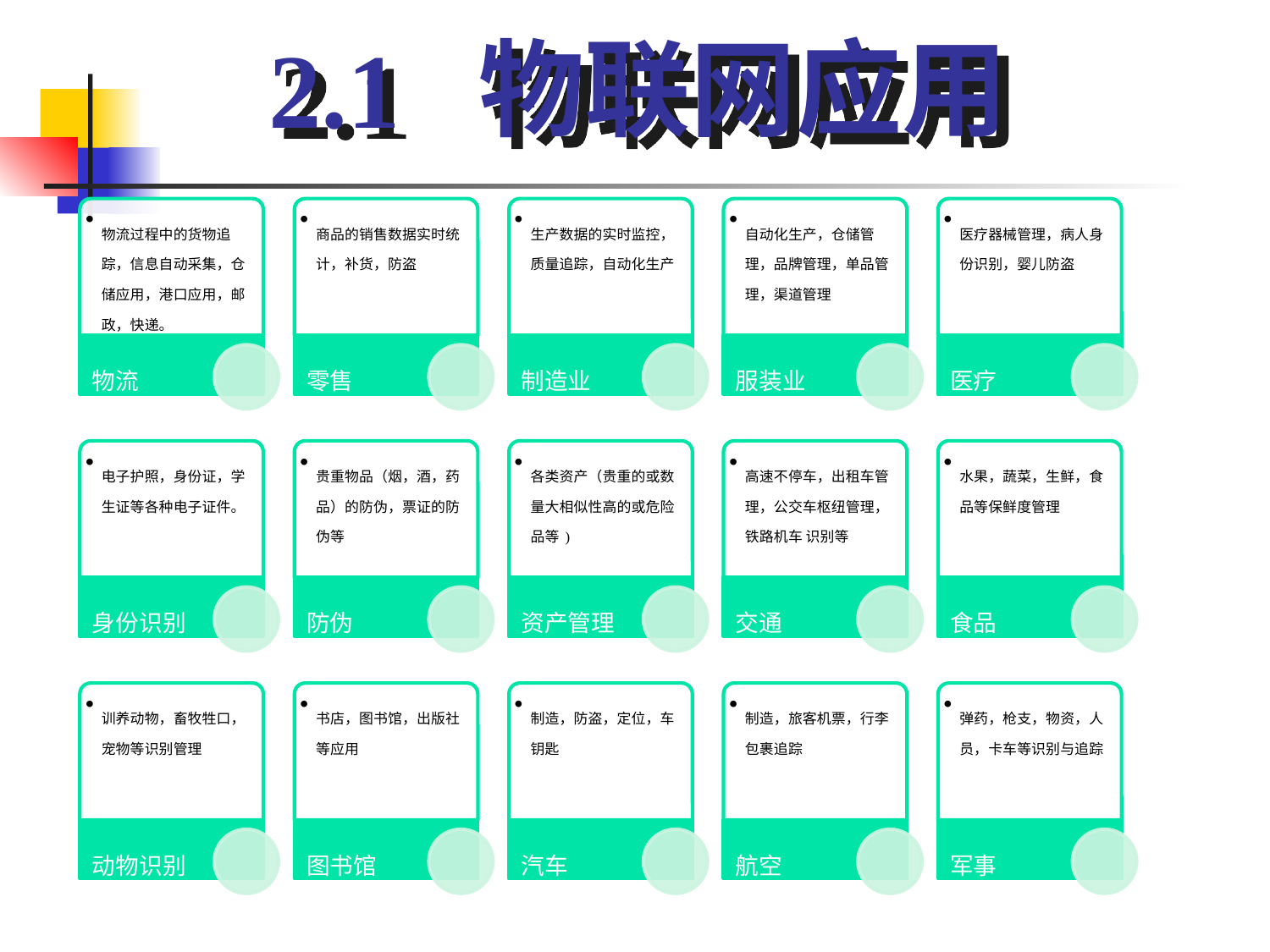

2.1  物联网应用
物流过程中的货物追踪，信息自动采集，仓储应用，港口应用，邮政，快递。
物流
商品的销售数据实时统计，补货，防盗
零售
生产数据的实时监控，质量追踪，自动化生产
制造业
自动化生产，仓储管理，品牌管理，单品管理，渠道管理
服装业
医疗器械管理，病人身份识别，婴儿防盗
医疗
电子护照，身份证，学生证等各种电子证件。
身份识别
贵重物品（烟，酒，药品）的防伪，票证的防伪等
防伪
各类资产（贵重的或数量大相似性高的或危险品等)
资产管理
高速不停车，出租车管理，公交车枢纽管理，铁路机车 识别等
交通
水果，蔬菜，生鲜，食品等保鲜度管理
食品
训养动物，畜牧牲口，宠物等识别管理
动物识别
书店，图书馆，出版社等应用
图书馆
制造，防盗，定位，车钥匙
汽车
制造，旅客机票，行李包裹追踪
航空
弹药，枪支，物资，人员，卡车等识别与追踪
军事